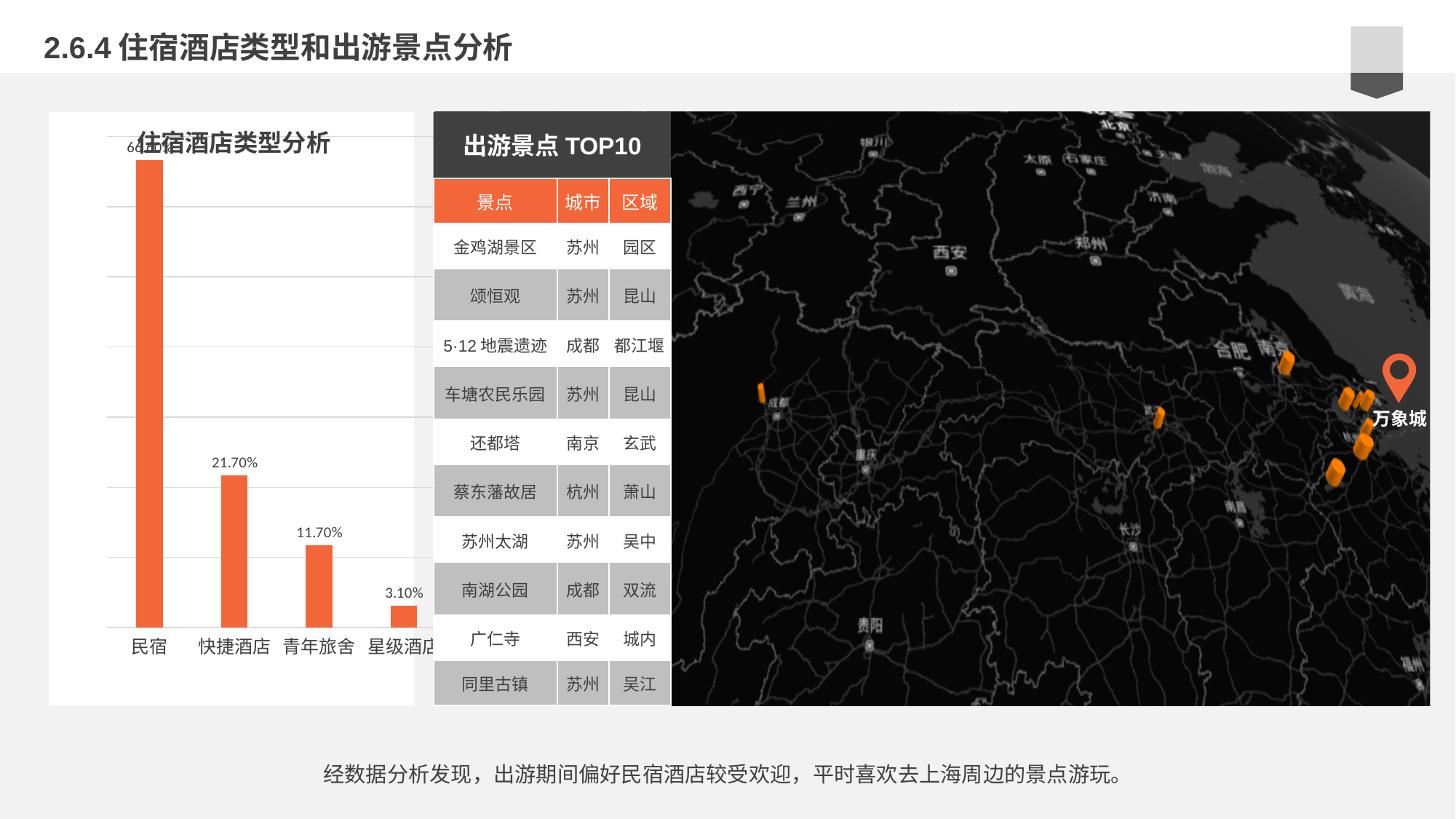

2.6.4住宿酒店类型和出游景点分析
56

住宿酒店类型分析
出游景点TOP10

### Chart

| Category | 到访人群 |
|---|---|
| 民宿 | 0.666 |
| 快捷酒店 | 0.217 |
| 青年旅舍 | 0.117 |
| 星级酒店 | 0.031 |
| 景点 | 城市 | 区域 |
| --- | --- | --- |
| 金鸡湖景区 | 苏州 | 园区 |
| 颂恒观 | 苏州 | 昆山 |
| 5·12地震遗迹 | 成都 | 都江堰 |
| 车塘农民乐园 | 苏州 | 昆山 |
| 还都塔 | 南京 | 玄武 |
| 蔡东藩故居 | 杭州 | 萧山 |
| 苏州太湖 | 苏州 | 吴中 |
| 南湖公园 | 成都 | 双流 |
| 广仁寺 | 西安 | 城内 |
| 同里古镇 | 苏州 | 吴江 |

e7d195523061f1c0b9c437df2358c0cda14f5041a22fabbfBE2BE37675DC7AB669ED1A17F222BC996230C869F9A73B775AB9A6F73BCC744AF1BB55A31F7D215610F6B48D481C98CFAE215B20EECA2E6E0A7FA5F51308CB52DBDDBC704BB1B1B15B9E8404F8B10E983444B66EA388C6170E35B82D1C09D0AA1358145966557C00F2090DB9C29BE49B

万象城
经数据分析发现，出游期间偏好民宿酒店较受欢迎，平时喜欢去上海周边的景点游玩。